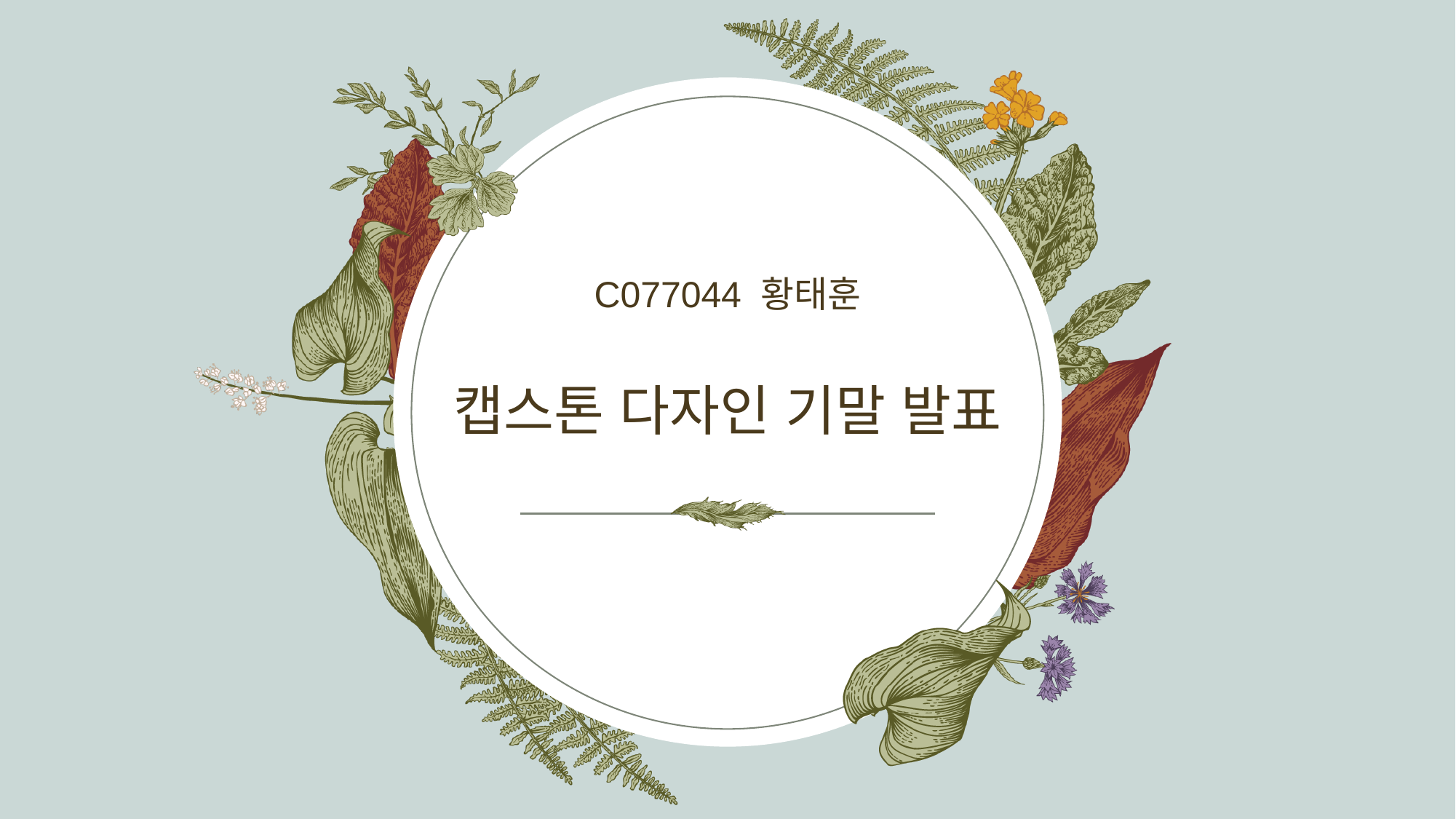

C077044 황태훈
# 캡스톤 다자인 기말 발표